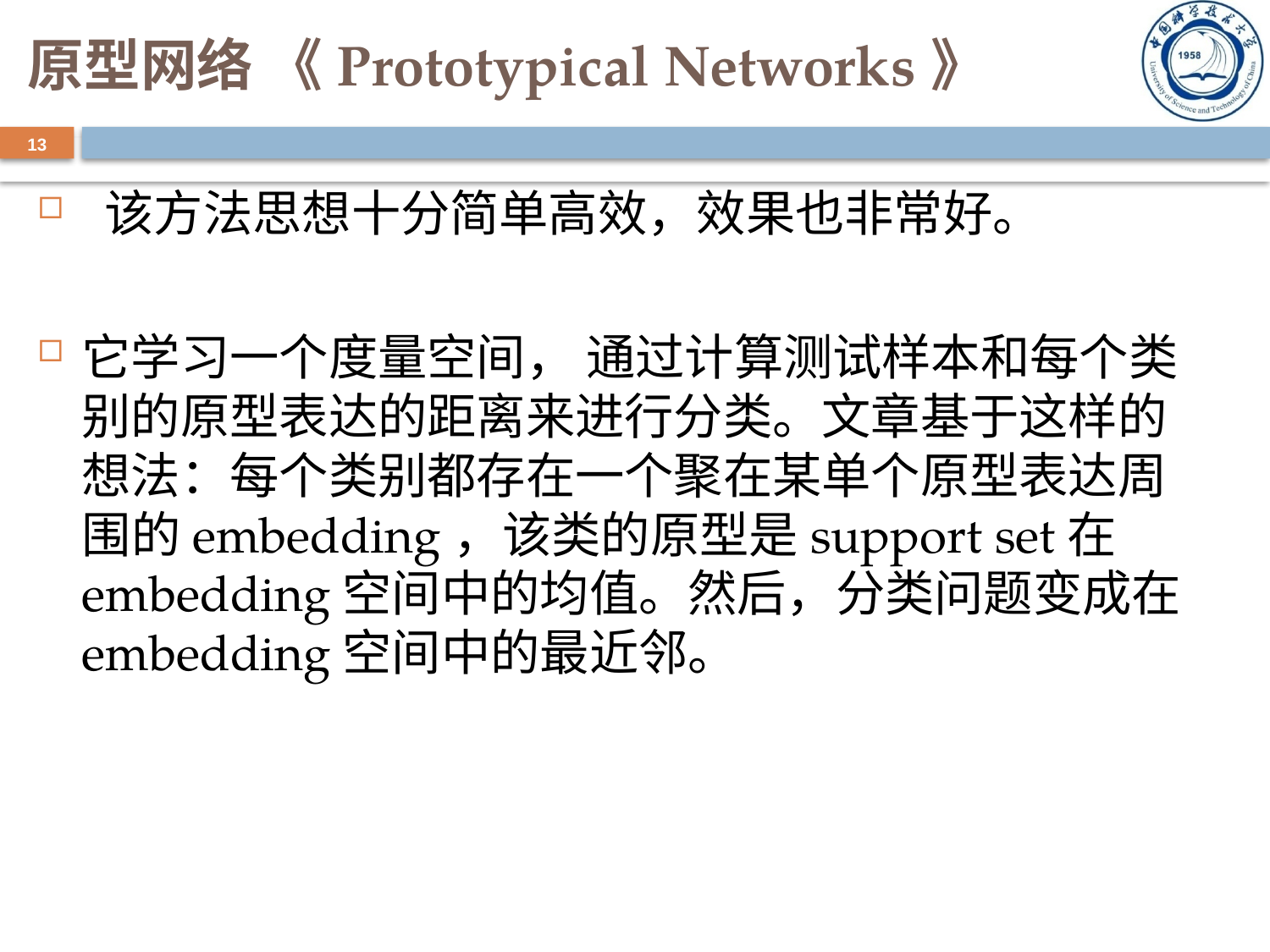

# 原型网络 《Prototypical Networks》
13
 该方法思想十分简单高效，效果也非常好。

它学习一个度量空间， 通过计算测试样本和每个类别的原型表达的距离来进行分类。文章基于这样的想法：每个类别都存在一个聚在某单个原型表达周围的embedding，该类的原型是support set在embedding空间中的均值。然后，分类问题变成在embedding空间中的最近邻。